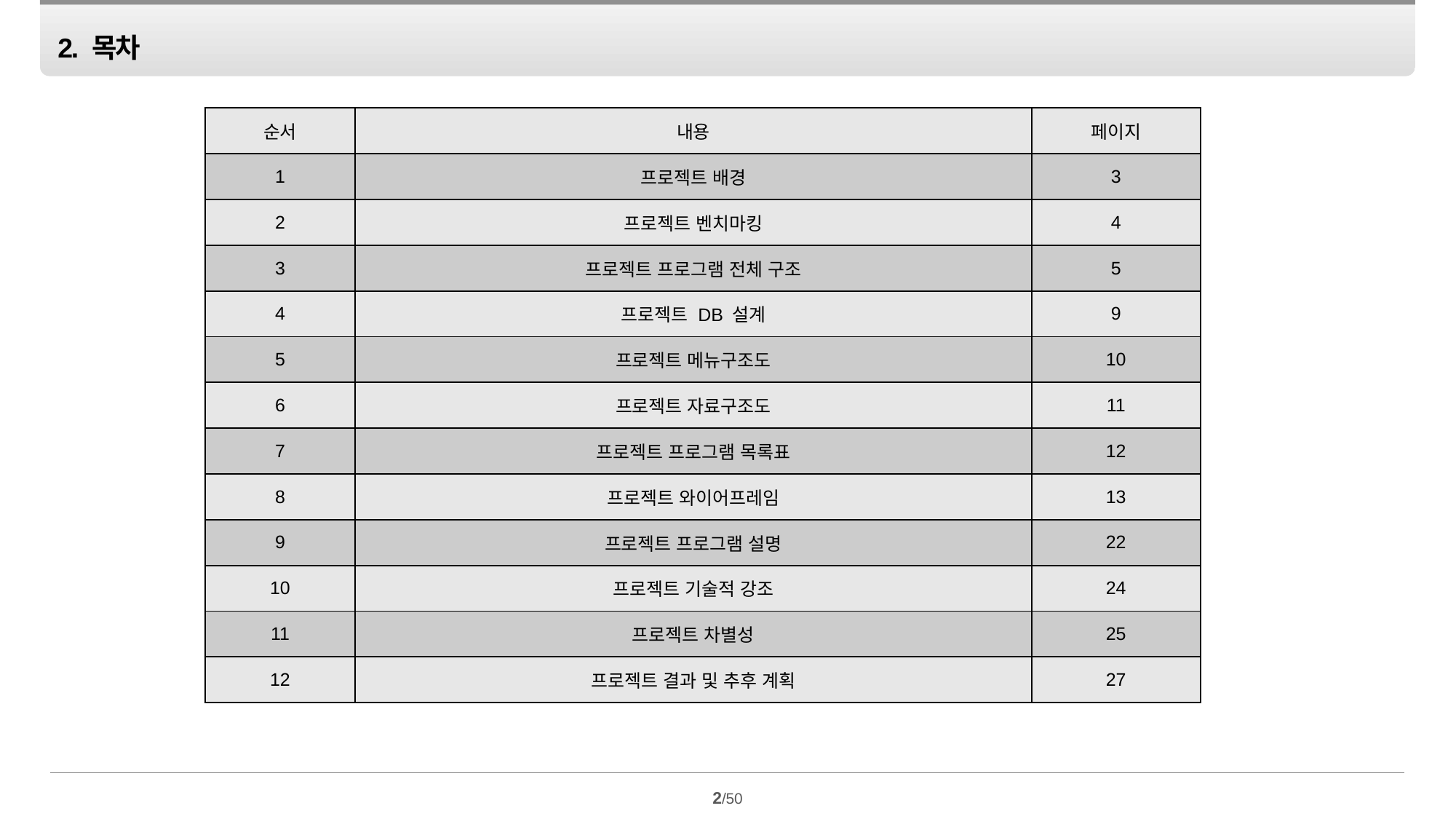

2. 목차
| 순서 | 내용 | 페이지 |
| --- | --- | --- |
| 1 | 프로젝트 배경 | 3 |
| 2 | 프로젝트 벤치마킹 | 4 |
| 3 | 프로젝트 프로그램 전체 구조 | 5 |
| 4 | 프로젝트 DB 설계 | 9 |
| 5 | 프로젝트 메뉴구조도 | 10 |
| 6 | 프로젝트 자료구조도 | 11 |
| 7 | 프로젝트 프로그램 목록표 | 12 |
| 8 | 프로젝트 와이어프레임 | 13 |
| 9 | 프로젝트 프로그램 설명 | 22 |
| 10 | 프로젝트 기술적 강조 | 24 |
| 11 | 프로젝트 차별성 | 25 |
| 12 | 프로젝트 결과 및 추후 계획 | 27 |